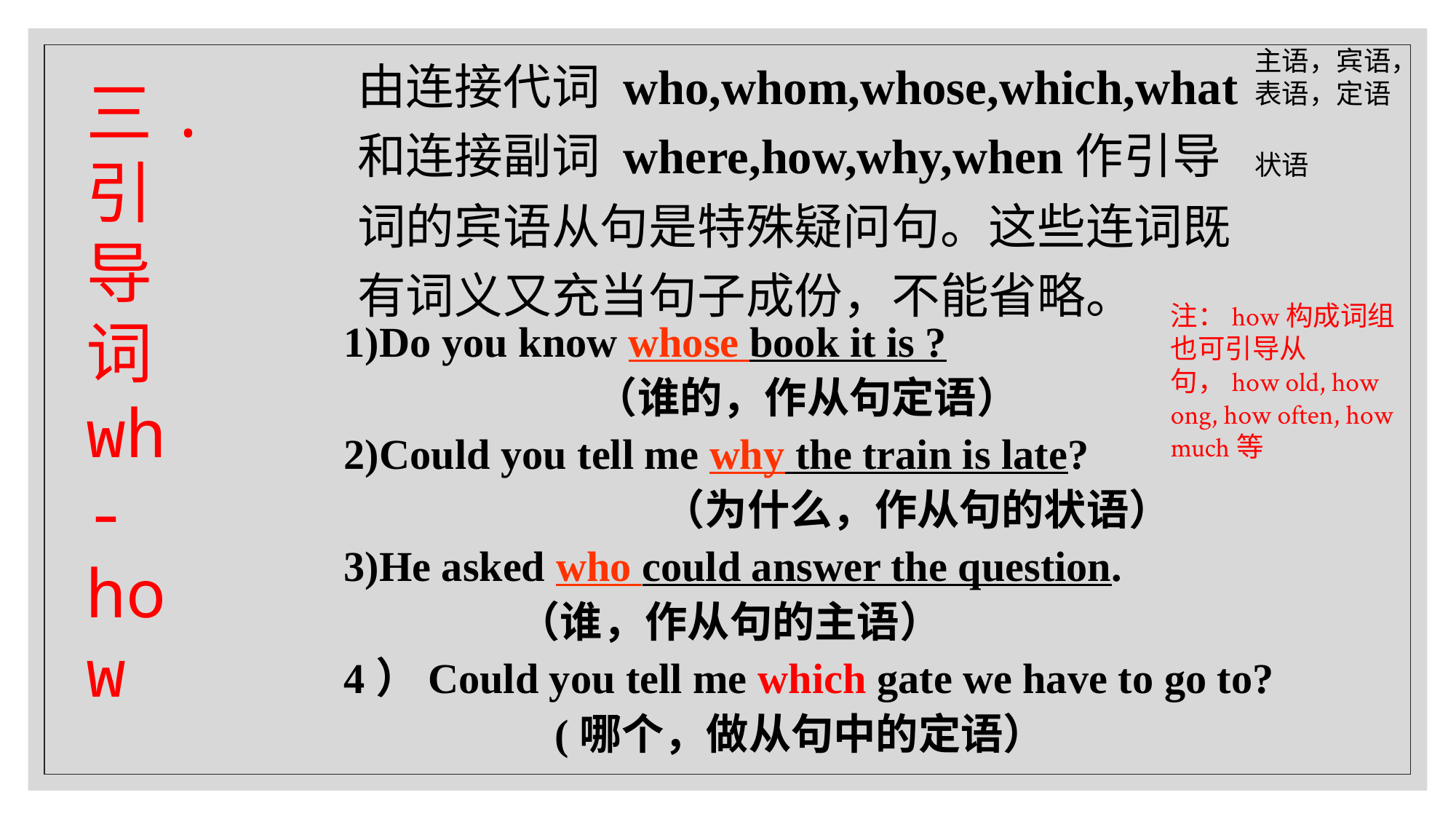

由连接代词 who,whom,whose,which,what和连接副词 where,how,why,when作引导词的宾语从句是特殊疑问句。这些连词既有词义又充当句子成份，不能省略。
主语，宾语，表语，定语
三.引导词wh-how
状语
注：how构成词组也可引导从句，how old, how  ong, how often, how much等
1)Do you know whose book it is ?
                         （谁的，作从句定语）
2)Could you tell me why the train is late?
                                （为什么，作从句的状语）
3)He asked who could answer the question.
                 （谁，作从句的主语）
4）Could you tell me which gate we have to go to?
                    (哪个，做从句中的定语）